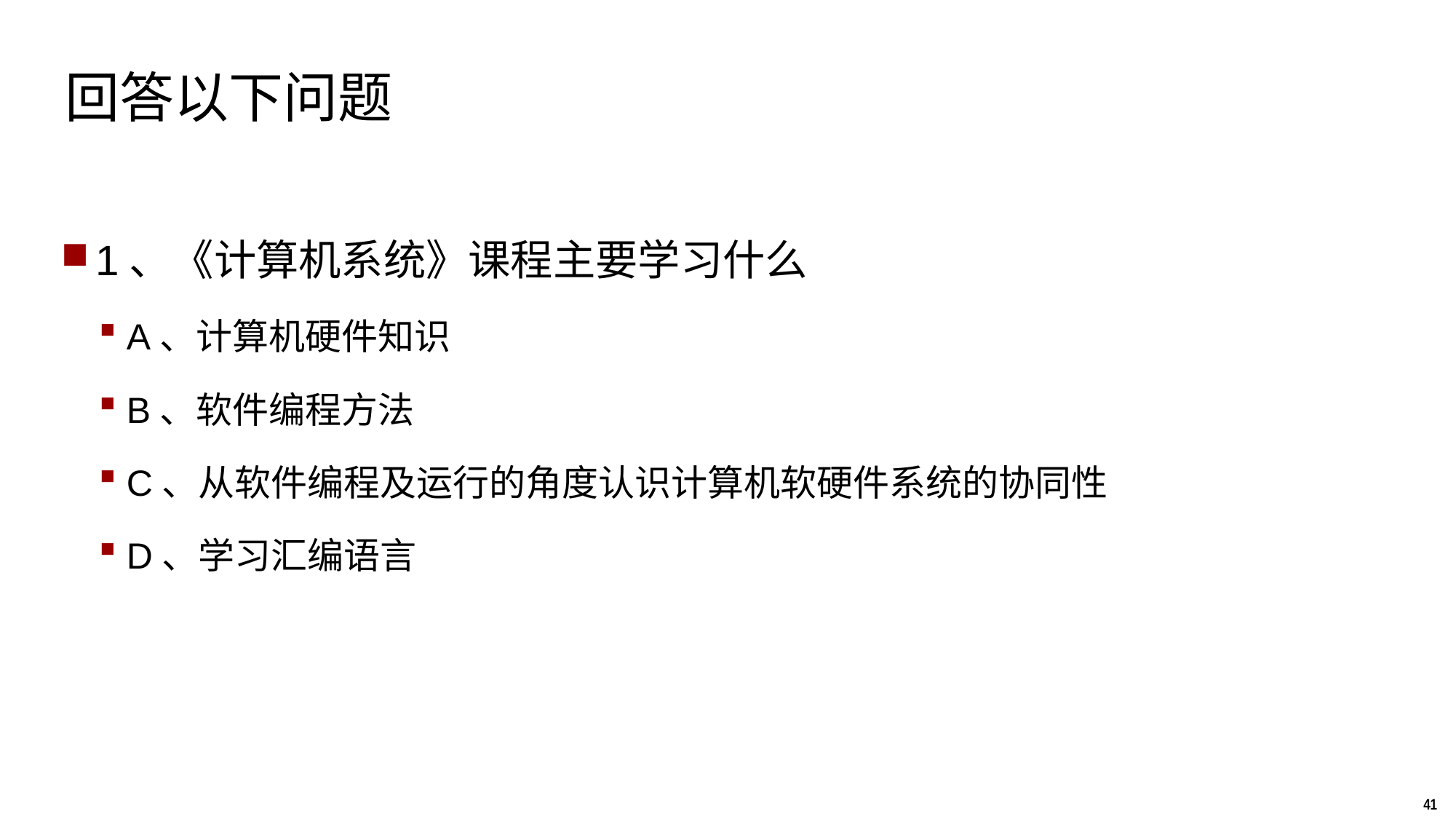

# 回答以下问题
1、《计算机系统》课程主要学习什么
A、计算机硬件知识
B、软件编程方法
C、从软件编程及运行的角度认识计算机软硬件系统的协同性
D、学习汇编语言